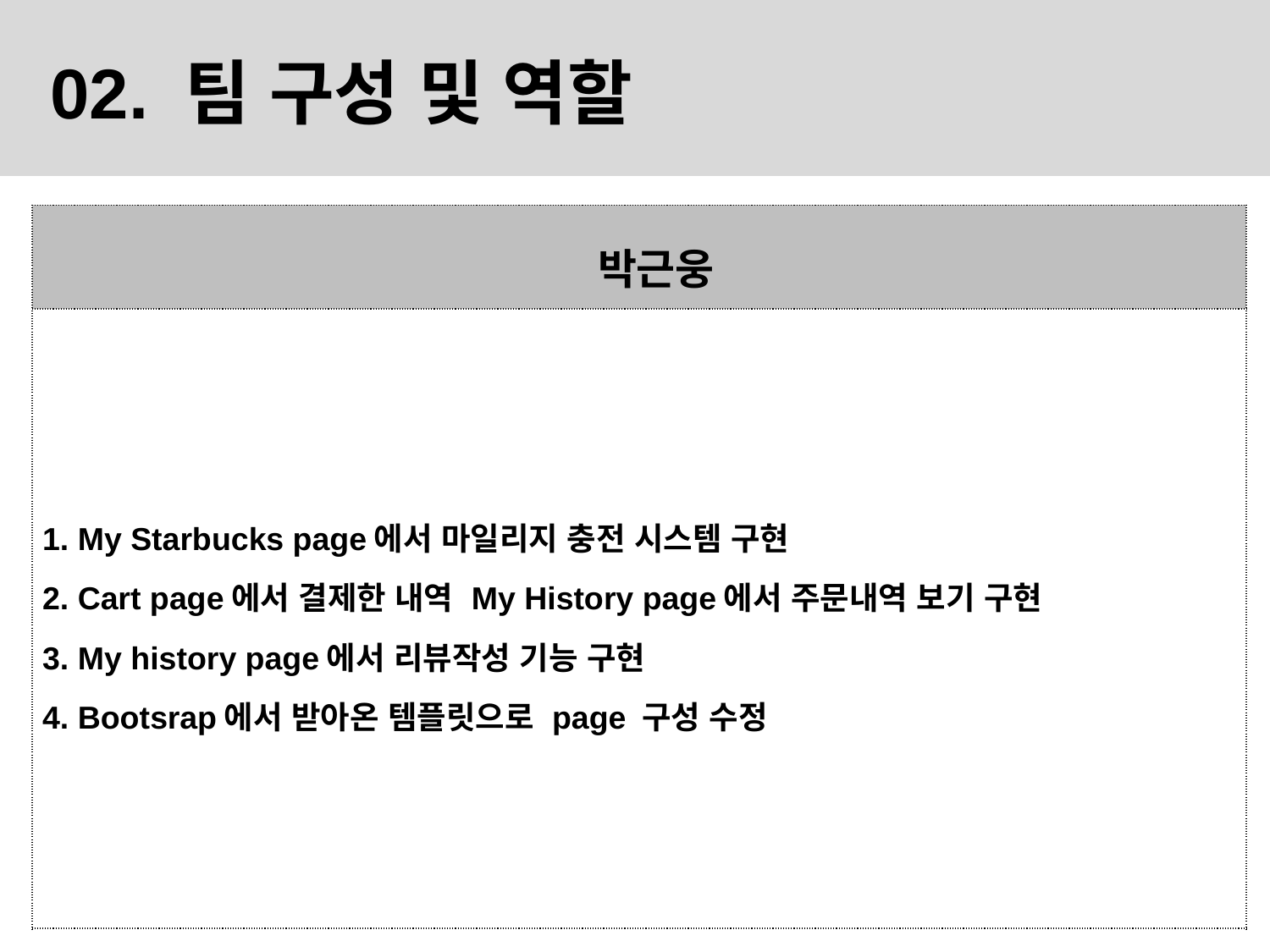

02. 팀 구성 및 역할
| 박근웅 |
| --- |
| 1. My Starbucks page에서 마일리지 충전 시스템 구현  2. Cart page에서 결제한 내역 My History page에서 주문내역 보기 구현 3. My history page에서 리뷰작성 기능 구현 4. Bootsrap에서 받아온 템플릿으로 page 구성 수정 |